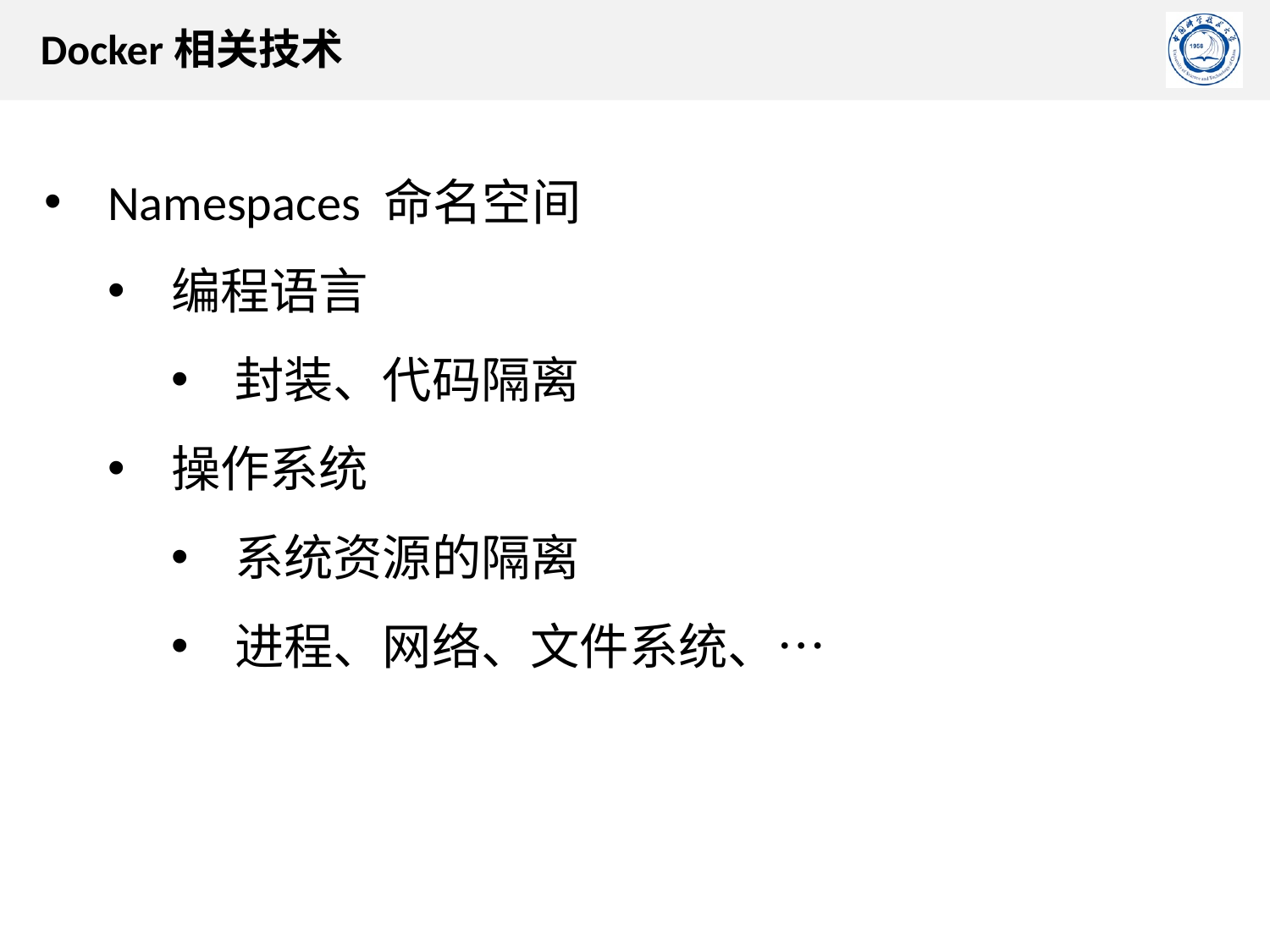

Docker相关技术
Namespaces 命名空间
编程语言
封装、代码隔离
操作系统
系统资源的隔离
进程、网络、文件系统、…